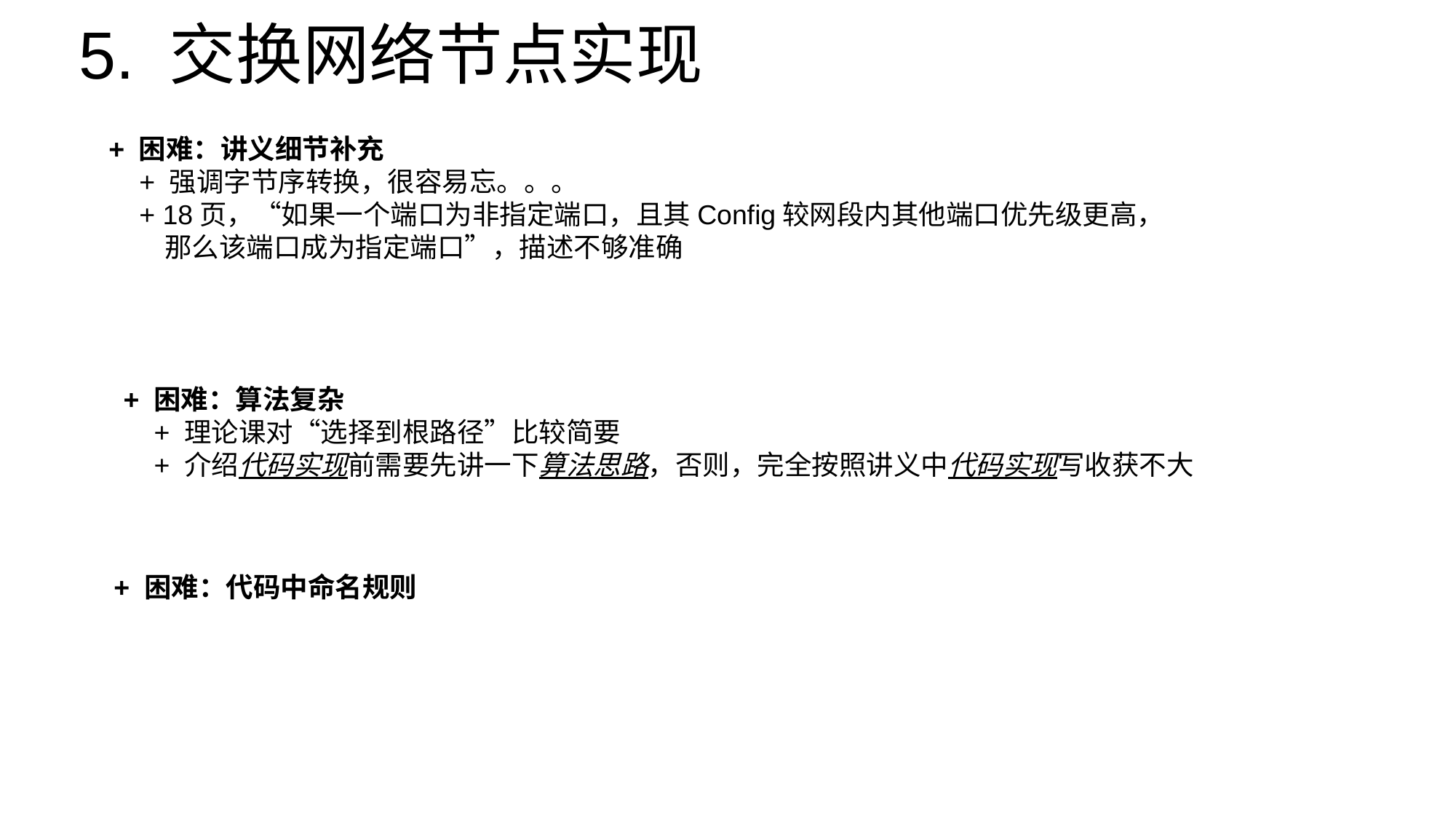

# 5. 交换网络节点实现
+ 困难：讲义细节补充
    + 强调字节序转换，很容易忘。。。
    + 18页，“如果一个端口为非指定端口，且其Config较网段内其他端口优先级更高，
        那么该端口成为指定端口”，描述不够准确
+ 困难：算法复杂
    + 理论课对“选择到根路径”比较简要
    + 介绍代码实现前需要先讲一下算法思路，否则，完全按照讲义中代码实现写收获不大
+ 困难：代码中命名规则